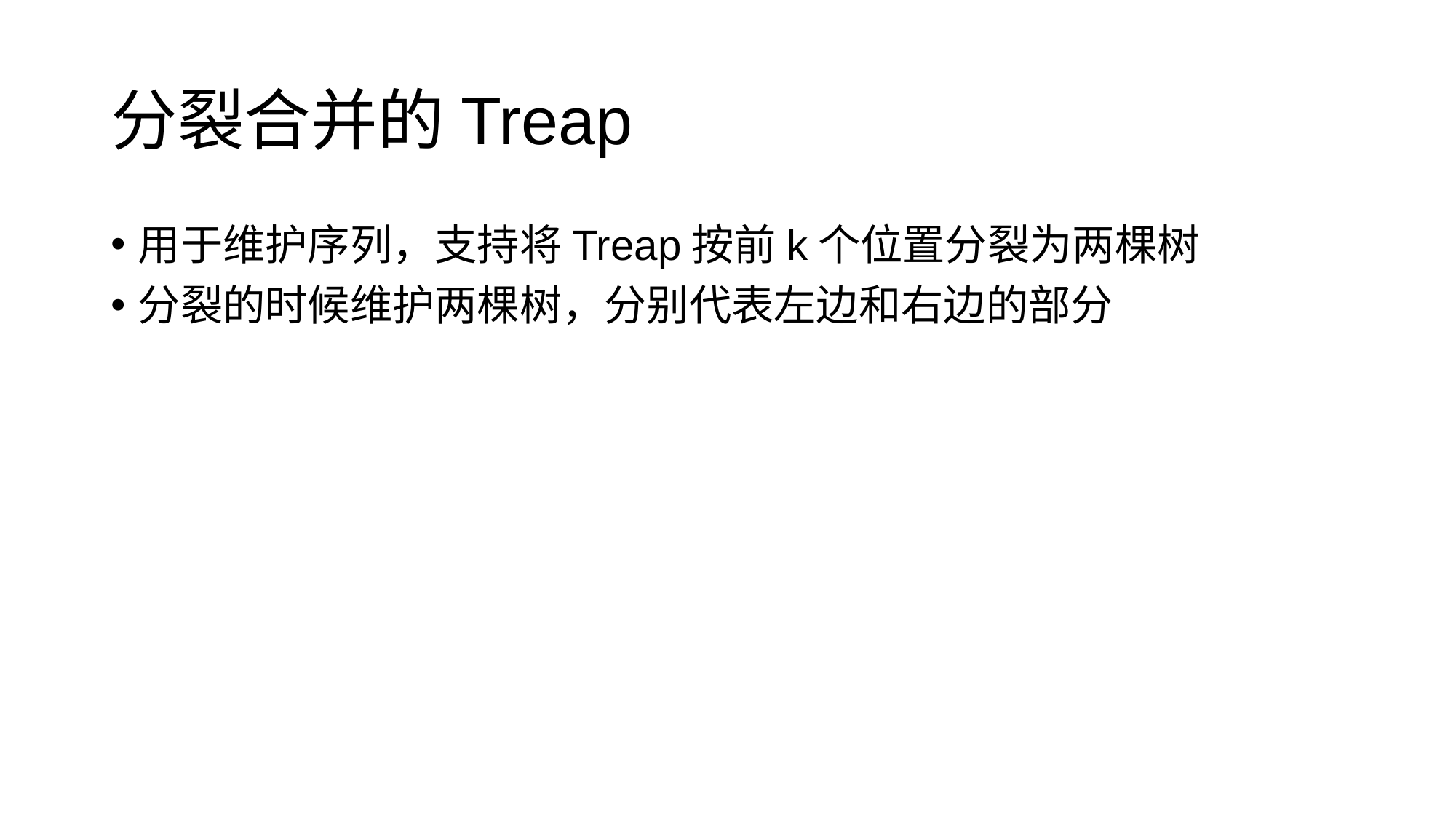

# 分裂合并的Treap
用于维护序列，支持将Treap按前k个位置分裂为两棵树
分裂的时候维护两棵树，分别代表左边和右边的部分